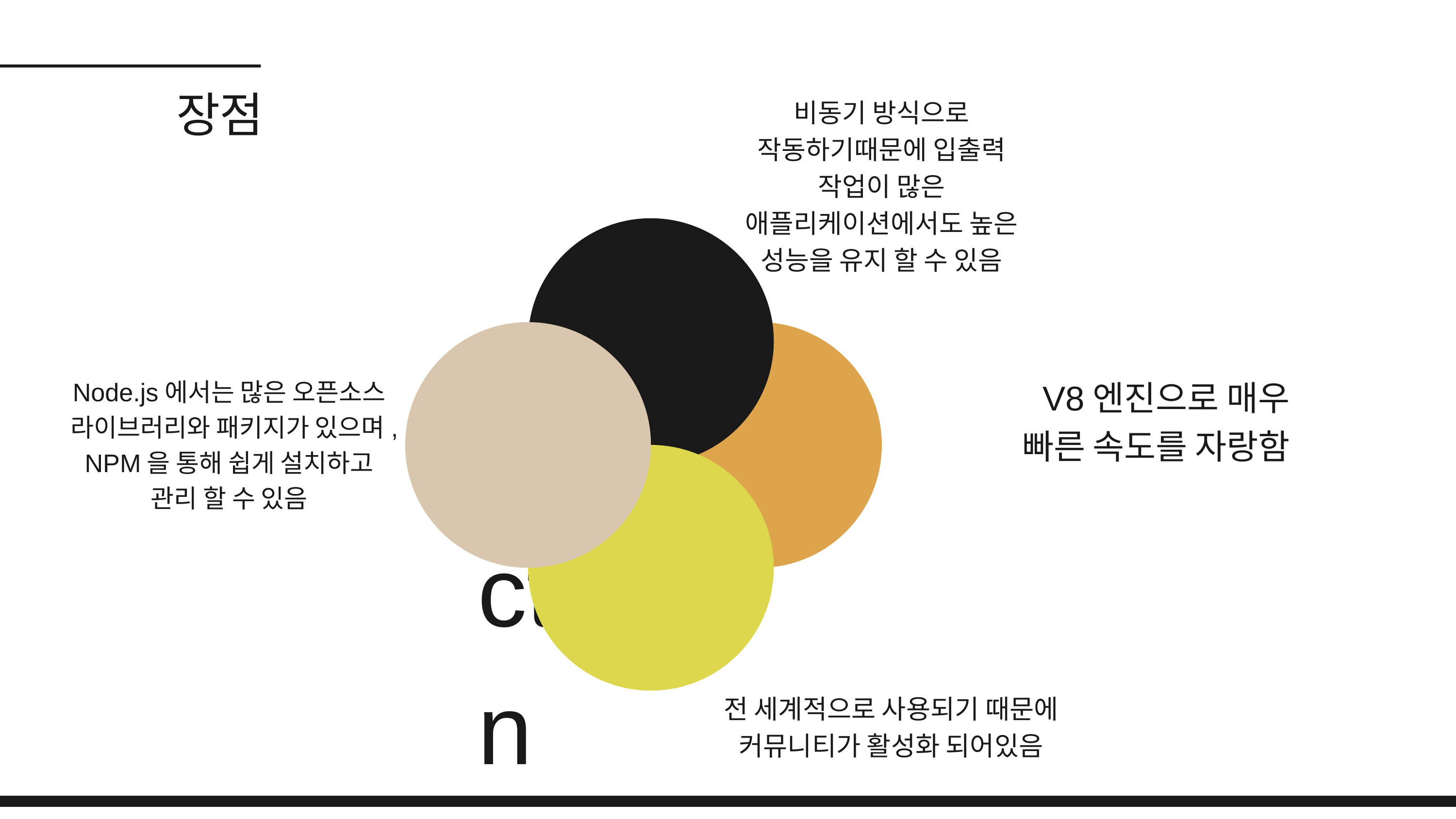

장점
비동기 방식으로 작동하기때문에 입출력 작업이 많은 애플리케이션에서도 높은 성능을 유지 할 수 있음

V8엔진으로 매우 빠른 속도를 자랑함
Function
Node.js에서는 많은 오픈소스 라이브러리와 패키지가 있으며,NPM을 통해 쉽게 설치하고 관리 할 수 있음

전 세계적으로 사용되기 때문에 커뮤니티가 활성화 되어있음